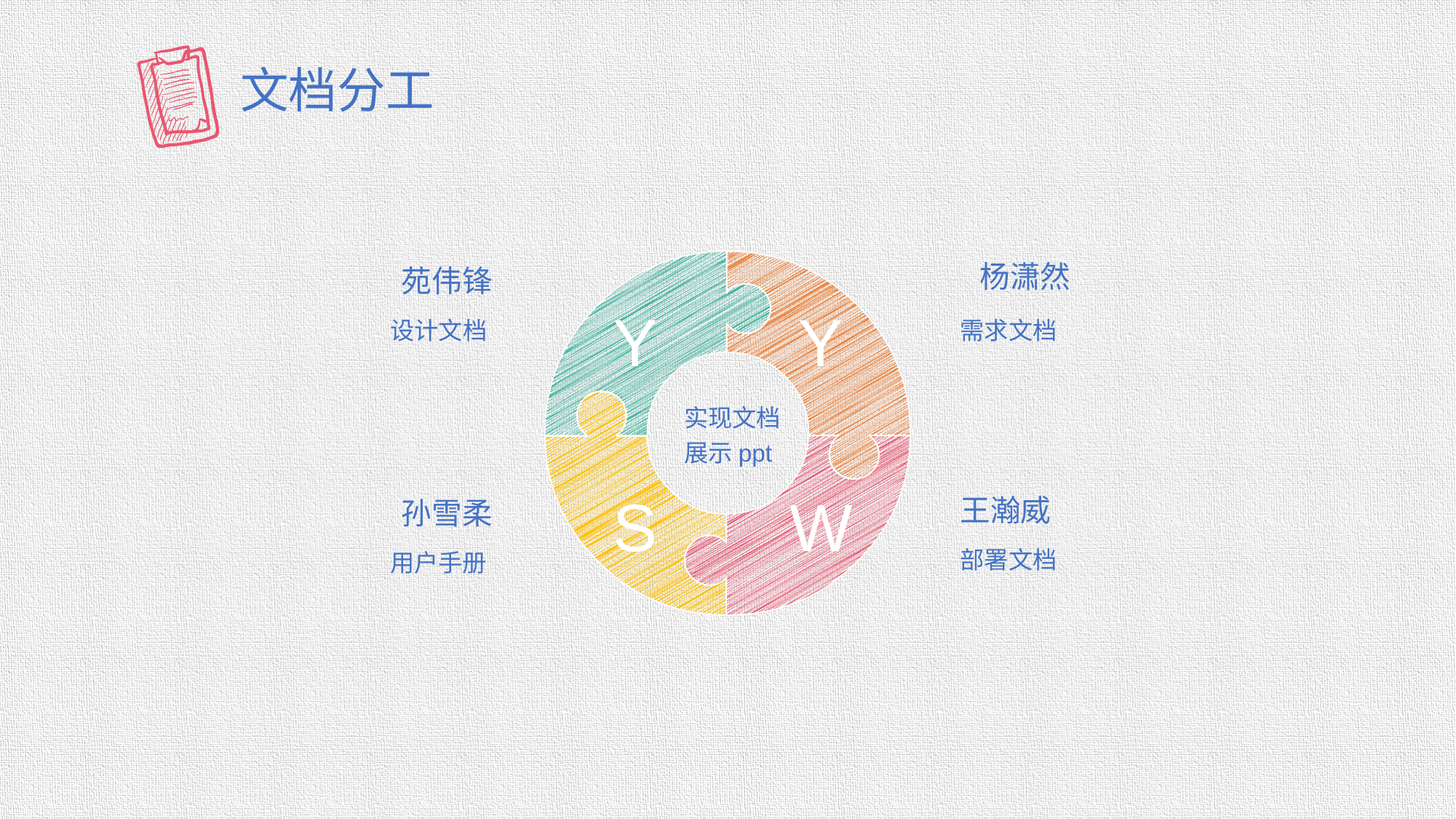

文档分工

杨潇然
苑伟锋
设计文档
Y
Y
需求文档
实现文档
展示ppt
S
W
王瀚威
部署文档
孙雪柔
用户手册